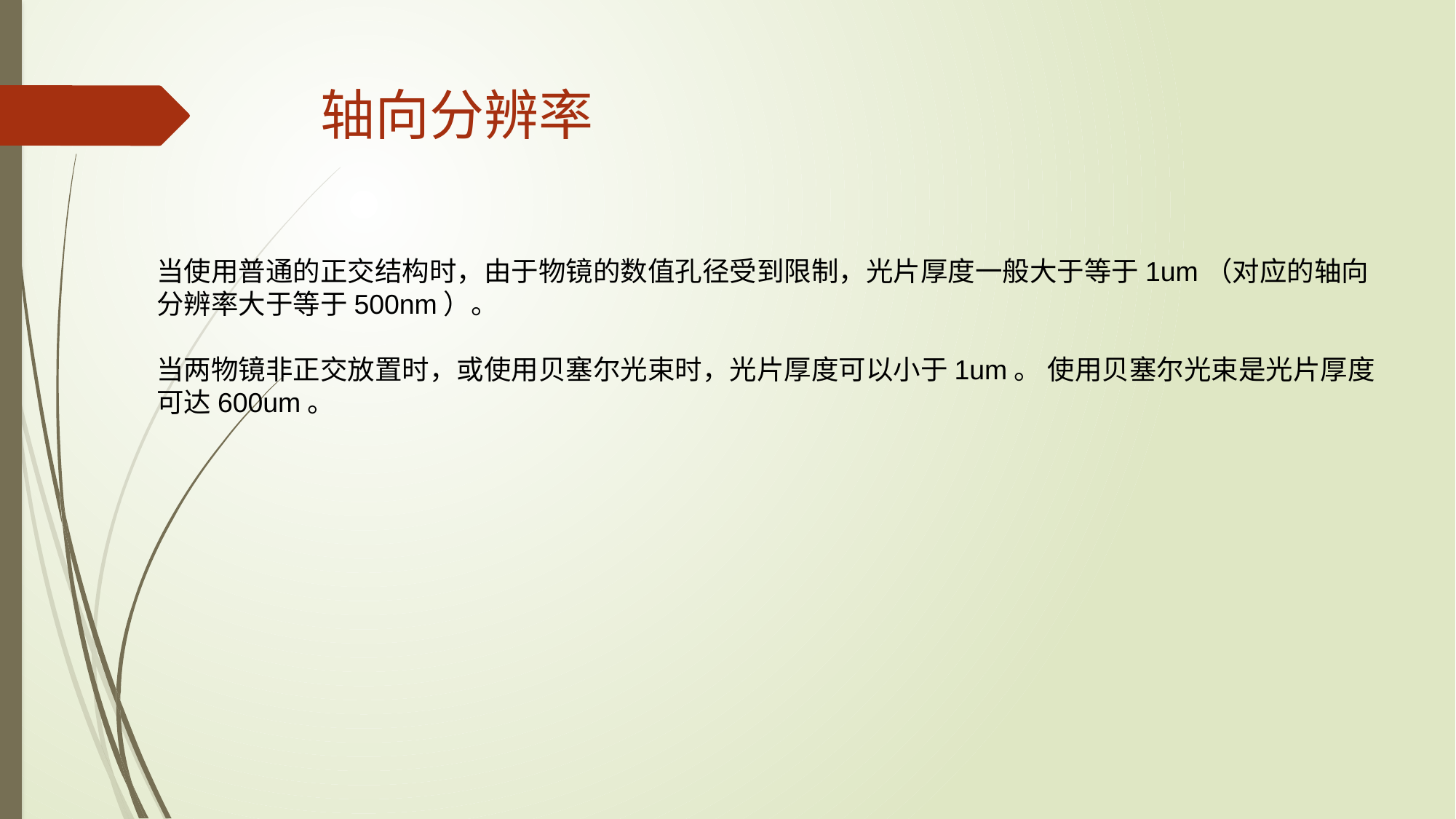

# 轴向分辨率
当使用普通的正交结构时，由于物镜的数值孔径受到限制，光片厚度一般大于等于1um（对应的轴向分辨率大于等于500nm）。

当两物镜非正交放置时，或使用贝塞尔光束时，光片厚度可以小于1um。 使用贝塞尔光束是光片厚度可达600um。